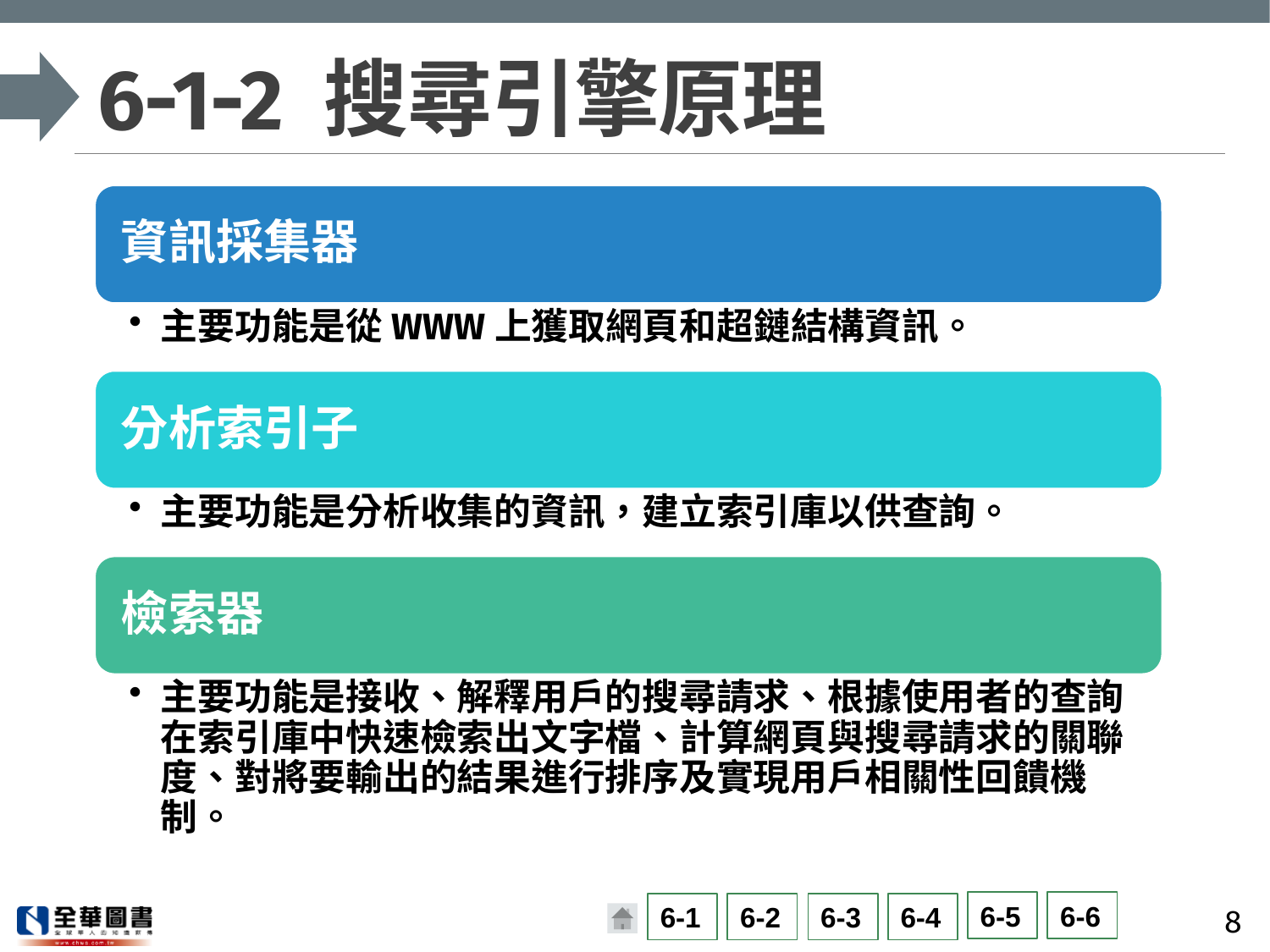

# 6-1-2 搜尋引擎原理
資訊採集器
主要功能是從WWW上獲取網頁和超鏈結構資訊。
分析索引子
主要功能是分析收集的資訊，建立索引庫以供查詢。
檢索器
主要功能是接收、解釋用戶的搜尋請求、根據使用者的查詢在索引庫中快速檢索出文字檔、計算網頁與搜尋請求的關聯度、對將要輸出的結果進行排序及實現用戶相關性回饋機制。
8